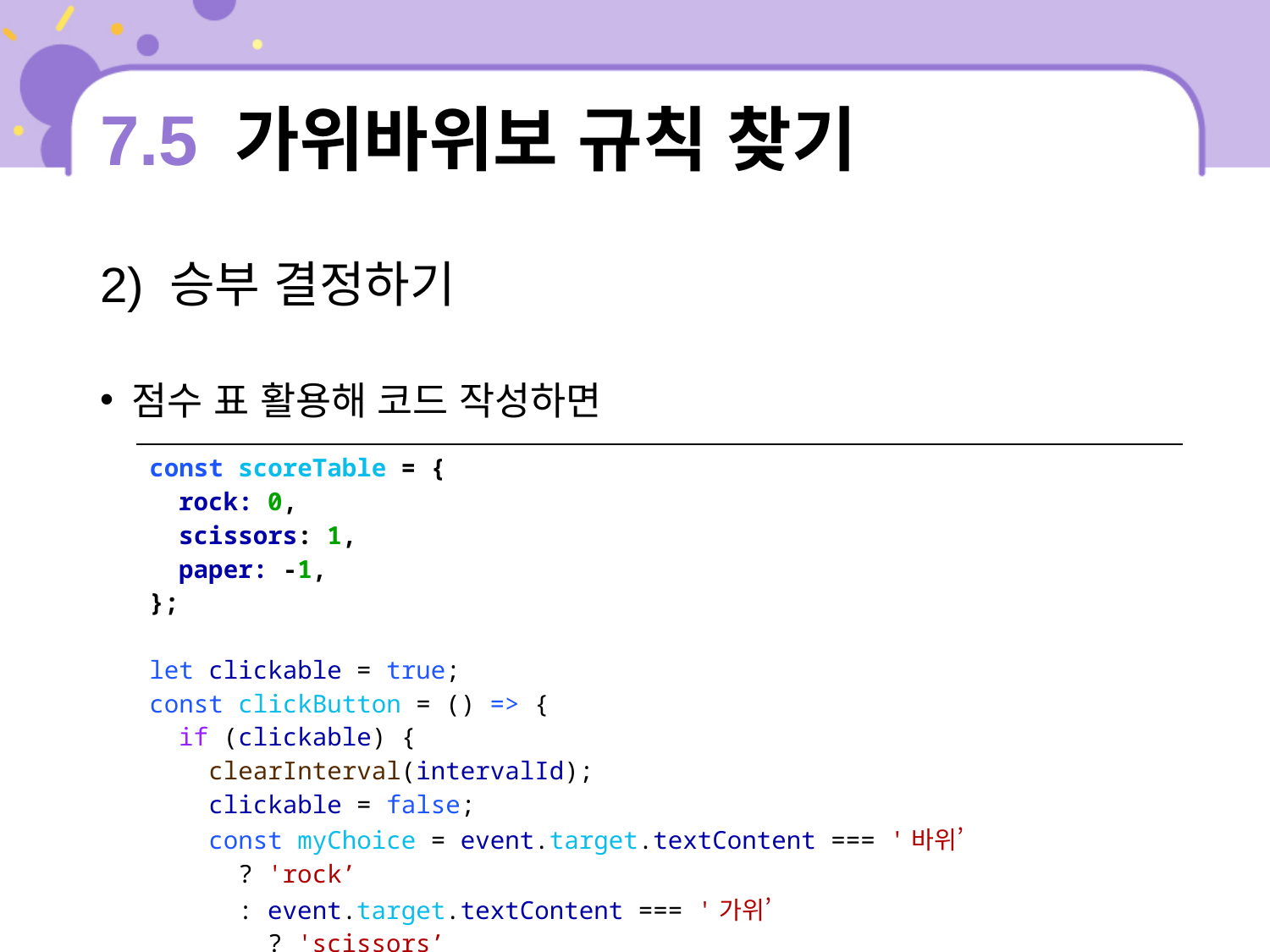

# 7.5 가위바위보 규칙 찾기
2) 승부 결정하기
점수 표 활용해 코드 작성하면
| const scoreTable = { rock: 0, scissors: 1, paper: -1, }; let clickable = true; const clickButton = () => { if (clickable) { clearInterval(intervalId); clickable = false; const myChoice = event.target.textContent === '바위’ ? 'rock’ : event.target.textContent === '가위’ ? 'scissors’ : 'paper'; |
| --- |